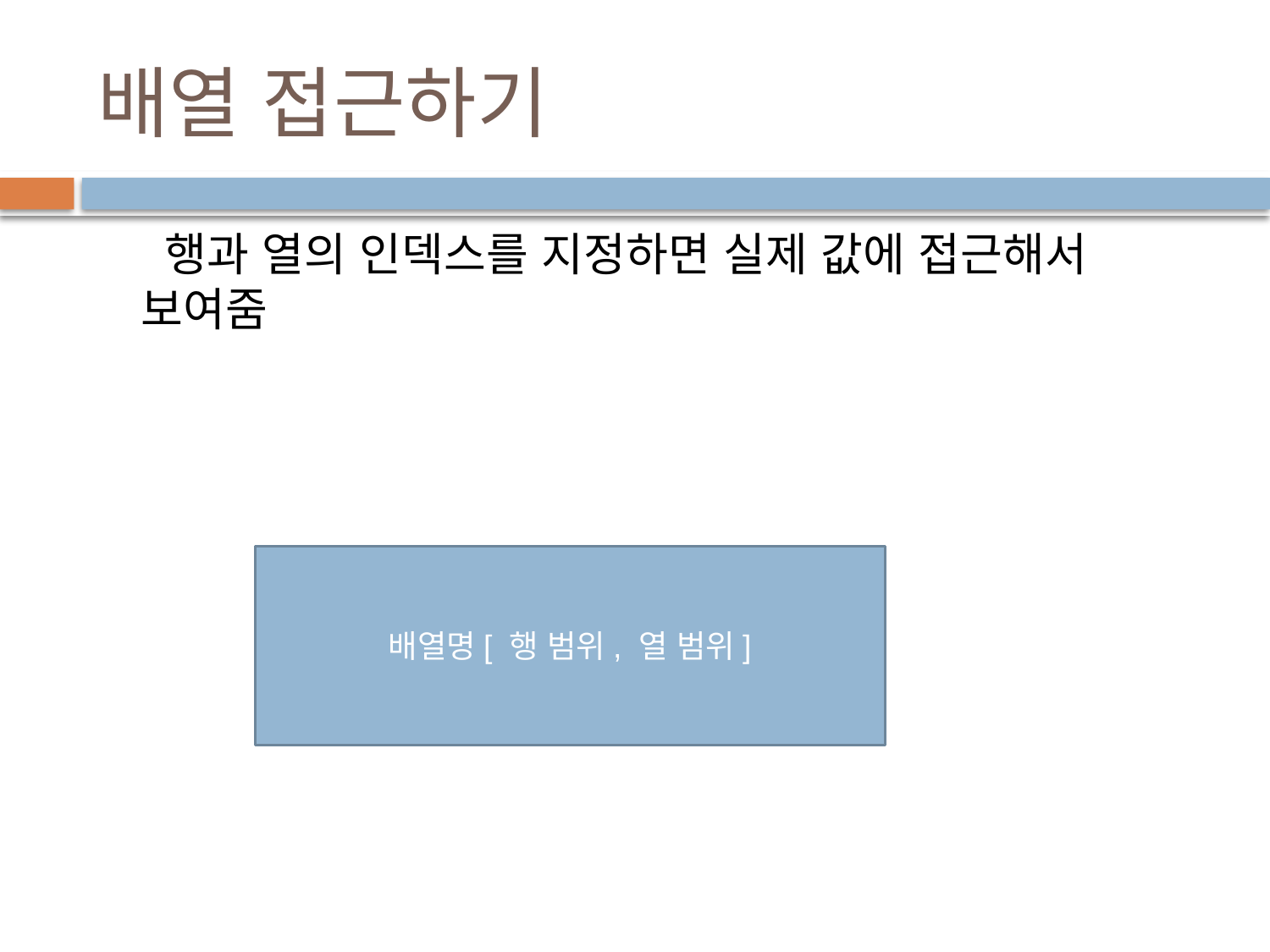

# 배열 접근하기
 행과 열의 인덱스를 지정하면 실제 값에 접근해서 보여줌
배열명[ 행 범위, 열 범위]